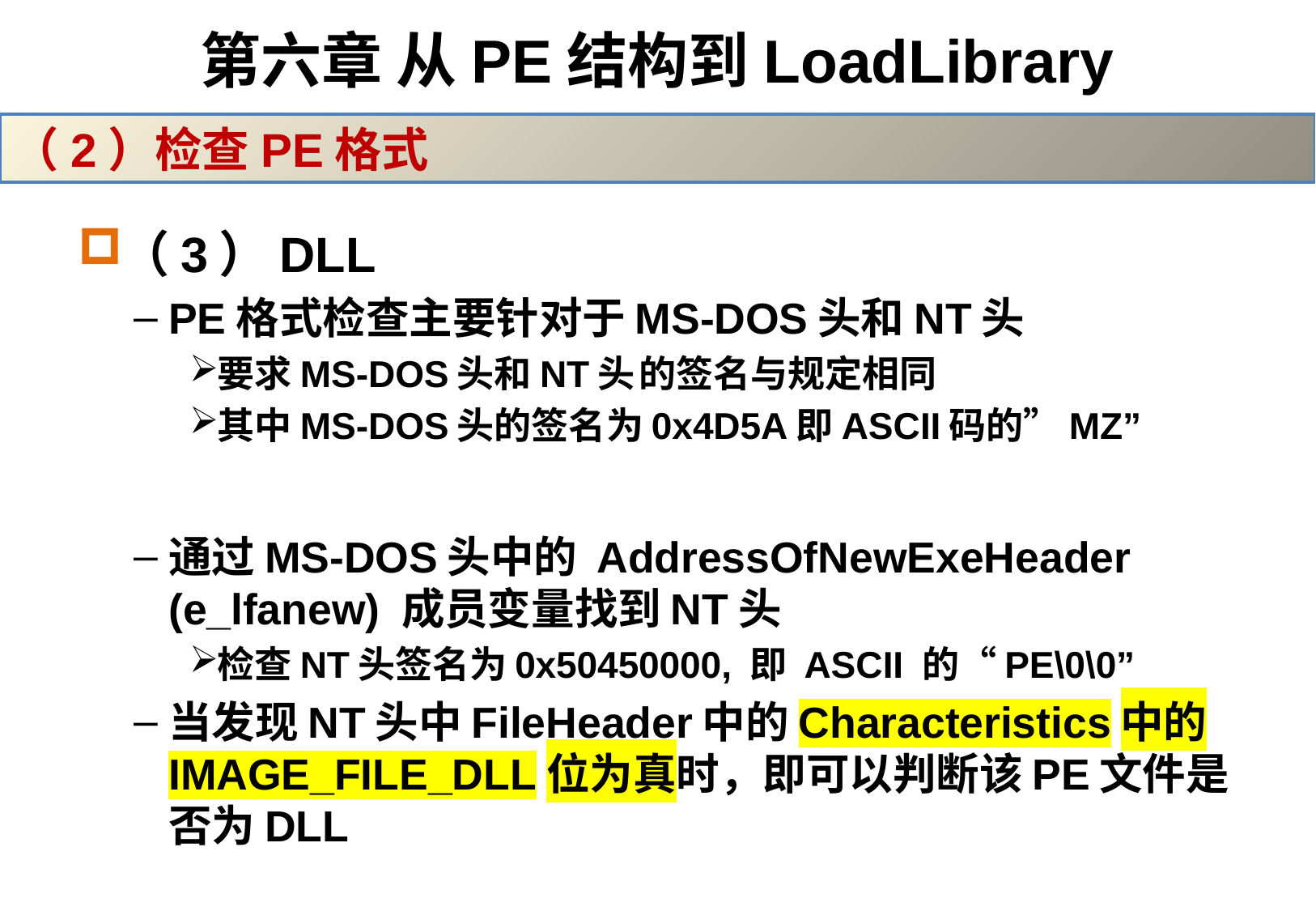

# 第六章 从PE结构到LoadLibrary
（2）检查PE格式
（3）DLL
PE格式检查主要针对于MS-DOS头和NT头
要求MS-DOS头和NT头 的签名与规定相同
其中MS-DOS头的签名为0x4D5A即ASCII码的”MZ”

通过MS-DOS头中的 AddressOfNewExeHeader (e_lfanew) 成员变量找到NT头
检查NT头签名为0x50450000, 即 ASCII 的“PE\0\0”
当发现NT头中FileHeader中的Characteristics中的IMAGE_FILE_DLL位为真时，即可以判断该PE文件是否为DLL